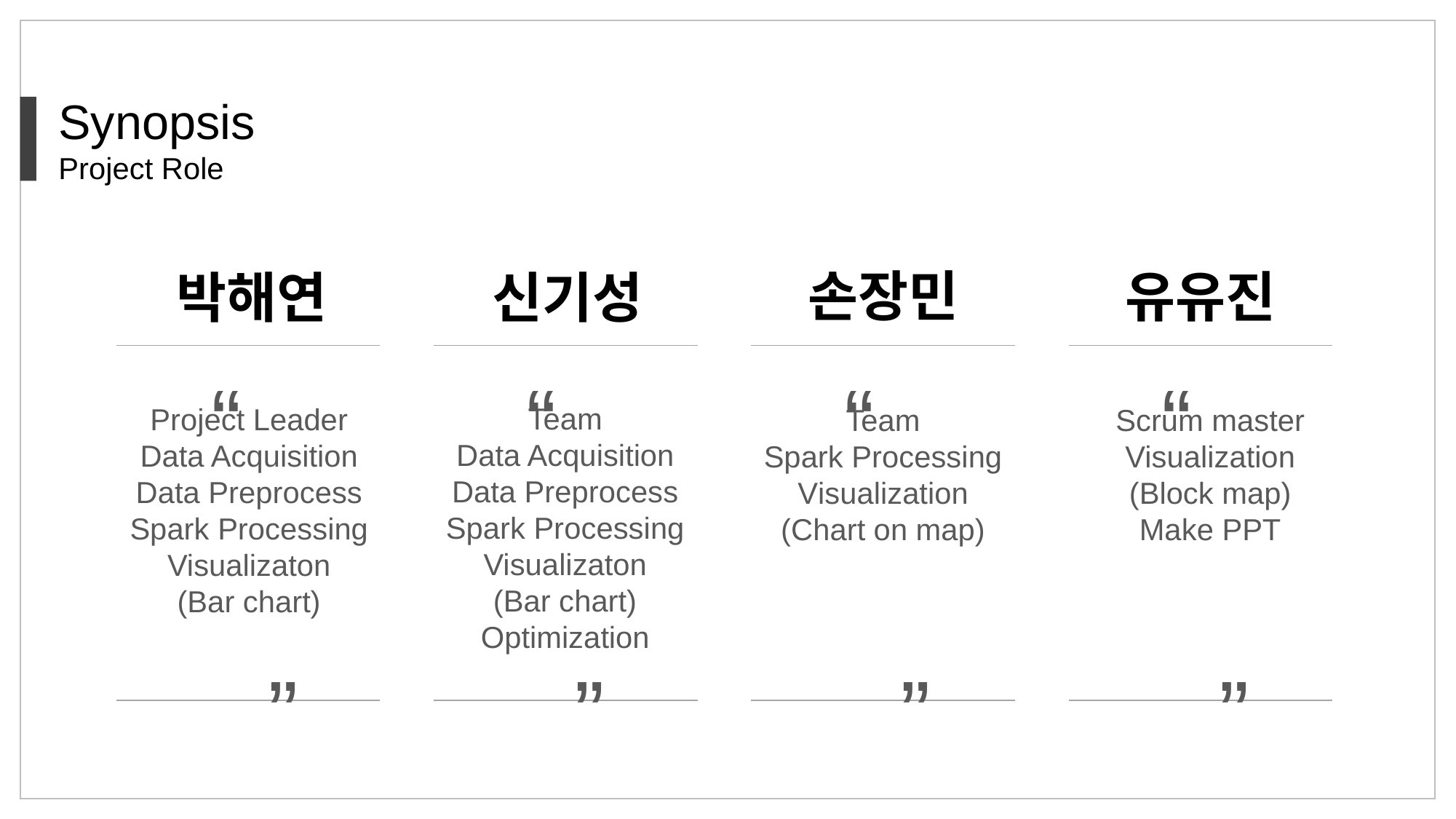

Synopsis
Project Role

손장민
유유진
박해연
신기성
“
”
“
”
“
”
“
”
Team
Data Acquisition
Data Preprocess
Spark Processing
Visualizaton
(Bar chart)
Optimization
Project Leader
Data Acquisition
Data Preprocess
Spark Processing
Visualizaton
(Bar chart)

Scrum master
Visualization
(Block map)
Make PPT

Team
Spark Processing
Visualization
(Chart on map)